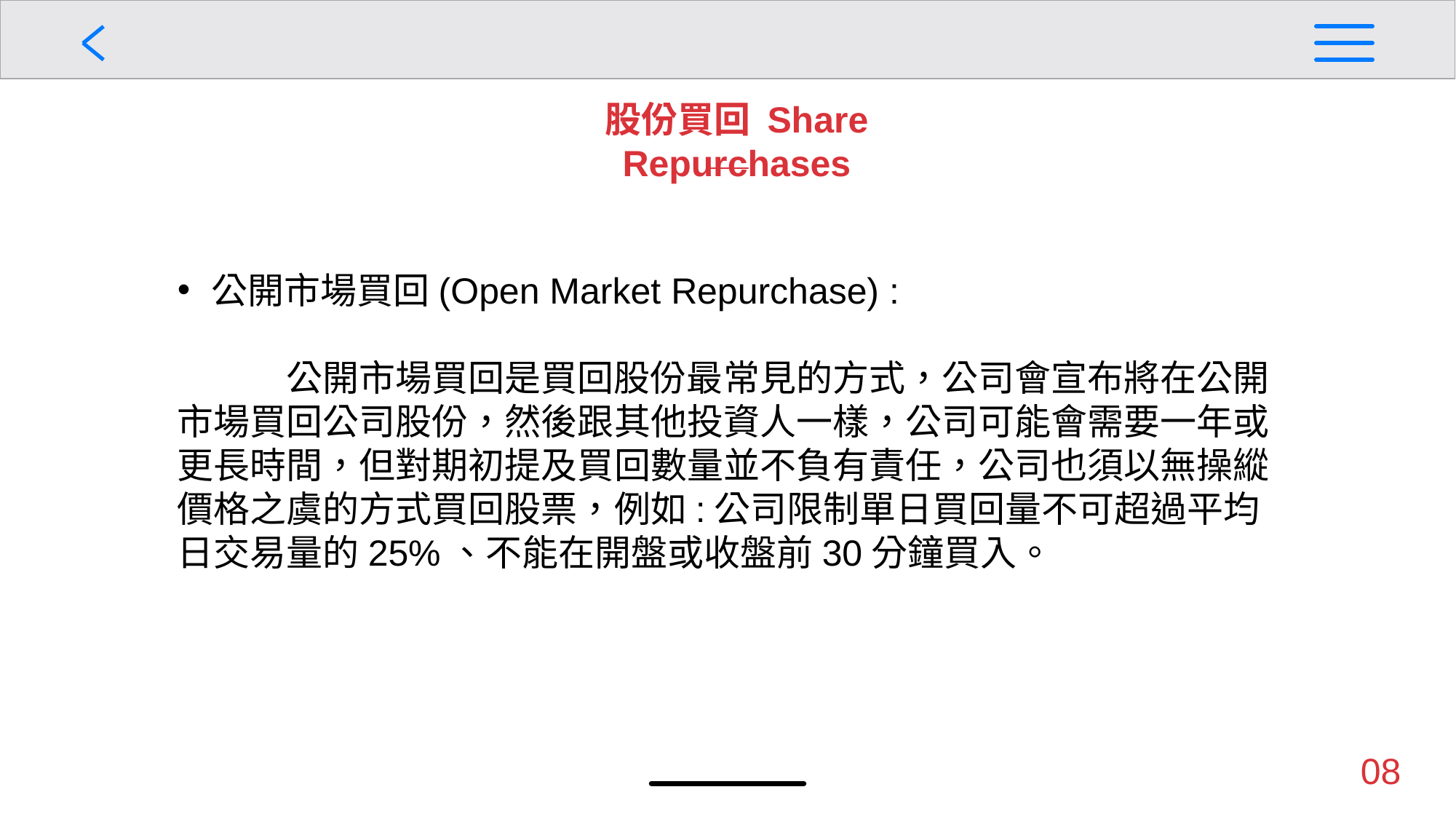

股份買回 Share Repurchases
公開市場買回(Open Market Repurchase) :

	公開市場買回是買回股份最常見的方式，公司會宣布將在公開市場買回公司股份，然後跟其他投資人一樣，公司可能會需要一年或更長時間，但對期初提及買回數量並不負有責任，公司也須以無操縱價格之虞的方式買回股票，例如:公司限制單日買回量不可超過平均日交易量的25%、不能在開盤或收盤前30分鐘買入。

08